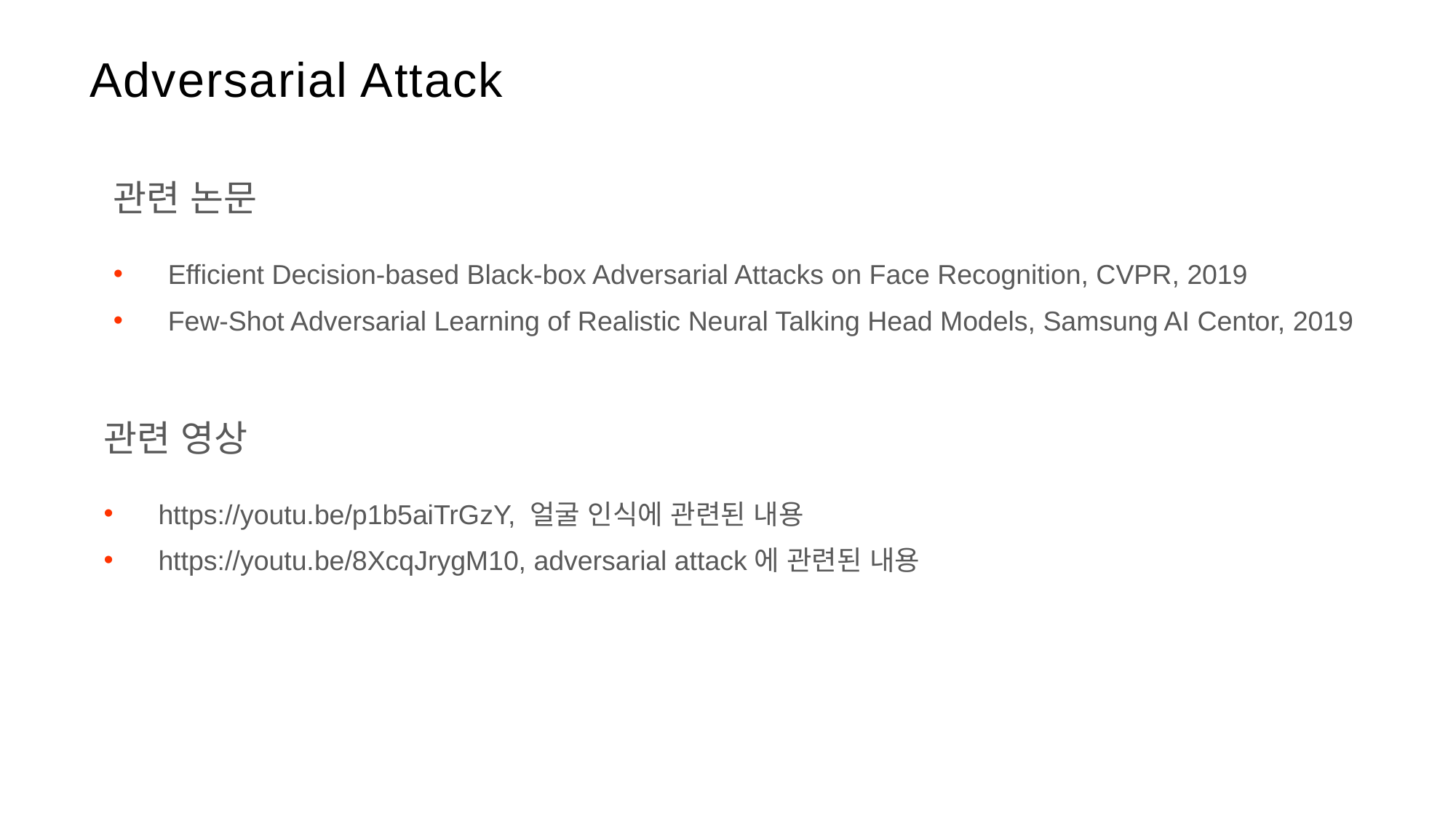

Adversarial Attack
관련 논문

Efficient Decision-based Black-box Adversarial Attacks on Face Recognition, CVPR, 2019
Few-Shot Adversarial Learning of Realistic Neural Talking Head Models, Samsung AI Centor, 2019

관련 영상

https://youtu.be/p1b5aiTrGzY, 얼굴 인식에 관련된 내용
https://youtu.be/8XcqJrygM10, adversarial attack에 관련된 내용